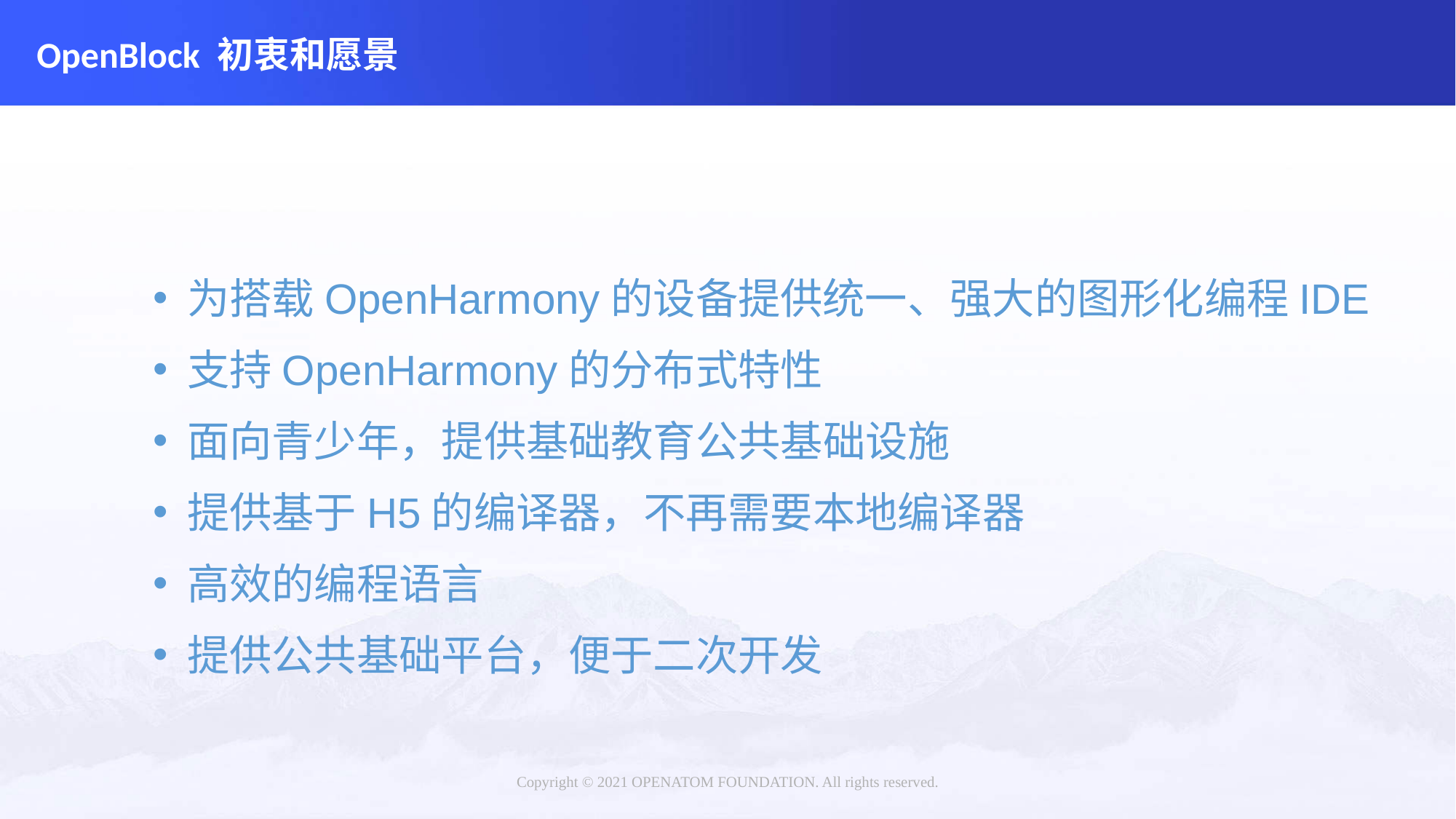

# OpenBlock 初衷和愿景
为搭载OpenHarmony的设备提供统一、强大的图形化编程IDE
支持OpenHarmony的分布式特性
面向青少年，提供基础教育公共基础设施
提供基于H5的编译器，不再需要本地编译器
高效的编程语言
提供公共基础平台，便于二次开发

Copyright © 2021 OPENATOM FOUNDATION. All rights reserved.
3